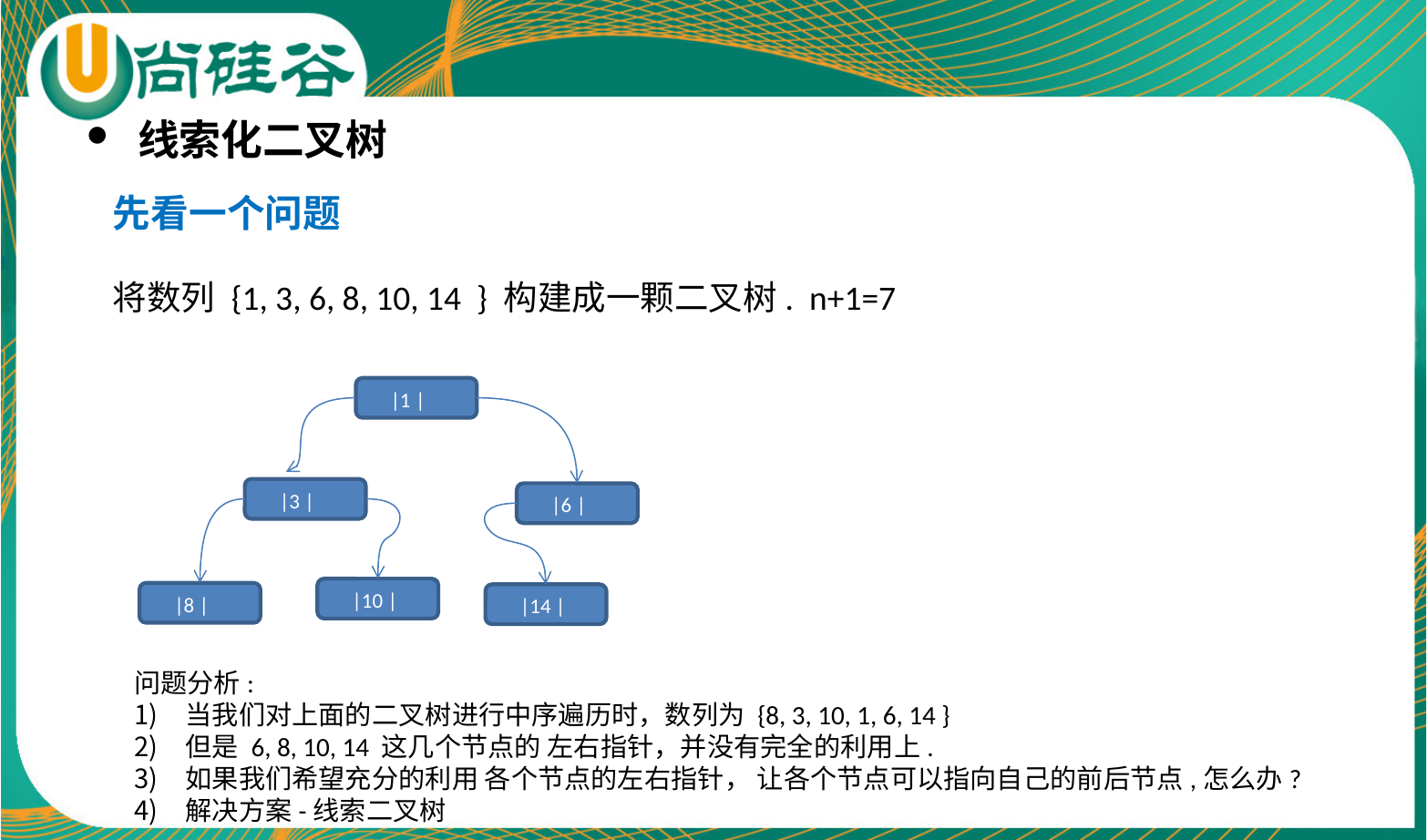

线索化二叉树
先看一个问题

将数列 {1, 3, 6, 8, 10, 14  } 构建成一颗二叉树.  n+1=7

    |1 |
    |3 |
    |6 |
    |10 |
    |8 |
    |14 |
问题分析:
当我们对上面的二叉树进行中序遍历时，数列为 {8, 3, 10, 1, 6, 14 }
但是 6, 8, 10, 14 这几个节点的 左右指针，并没有完全的利用上.
如果我们希望充分的利用 各个节点的左右指针， 让各个节点可以指向自己的前后节点,怎么办?
解决方案-线索二叉树